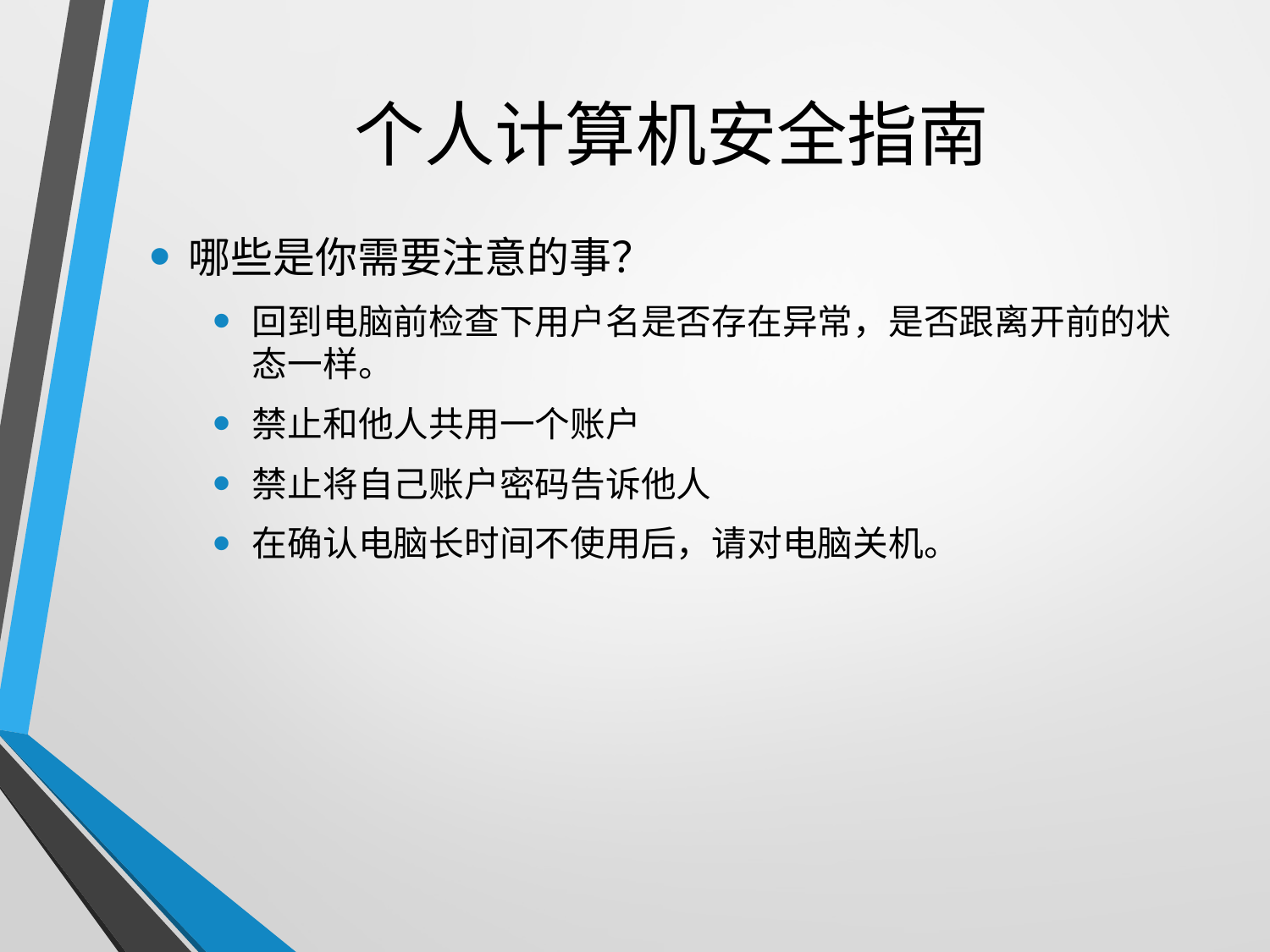

# 个人计算机安全指南
哪些是你需要注意的事？
回到电脑前检查下用户名是否存在异常，是否跟离开前的状态一样。
禁止和他人共用一个账户
禁止将自己账户密码告诉他人
在确认电脑长时间不使用后，请对电脑关机。